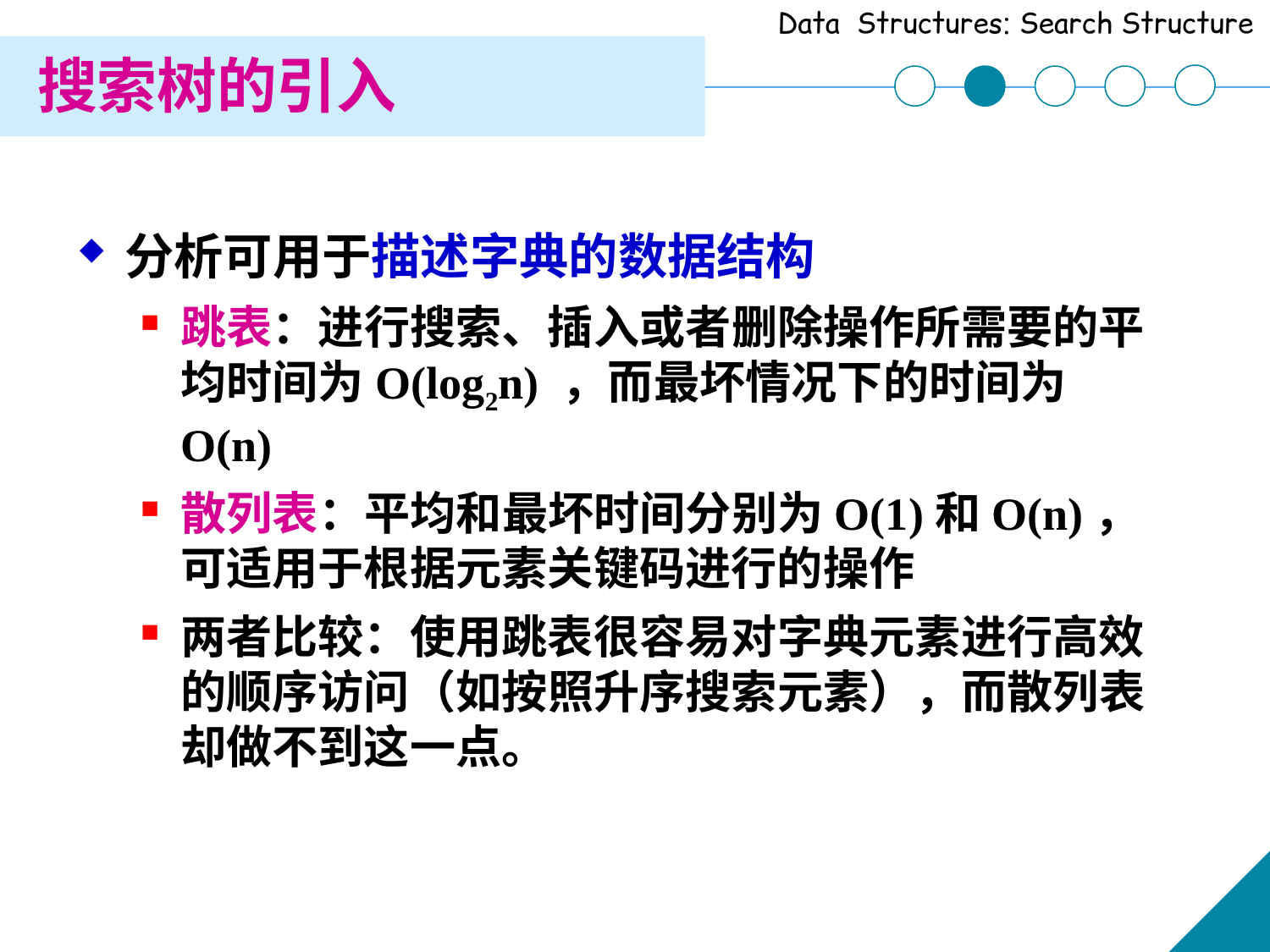

搜索树的引入

分析可用于描述字典的数据结构
跳表：进行搜索、插入或者删除操作所需要的平均时间为O(log2n) ，而最坏情况下的时间为O(n)
散列表：平均和最坏时间分别为O(1)和O(n)，可适用于根据元素关键码进行的操作
两者比较：使用跳表很容易对字典元素进行高效的顺序访问（如按照升序搜索元素），而散列表却做不到这一点。